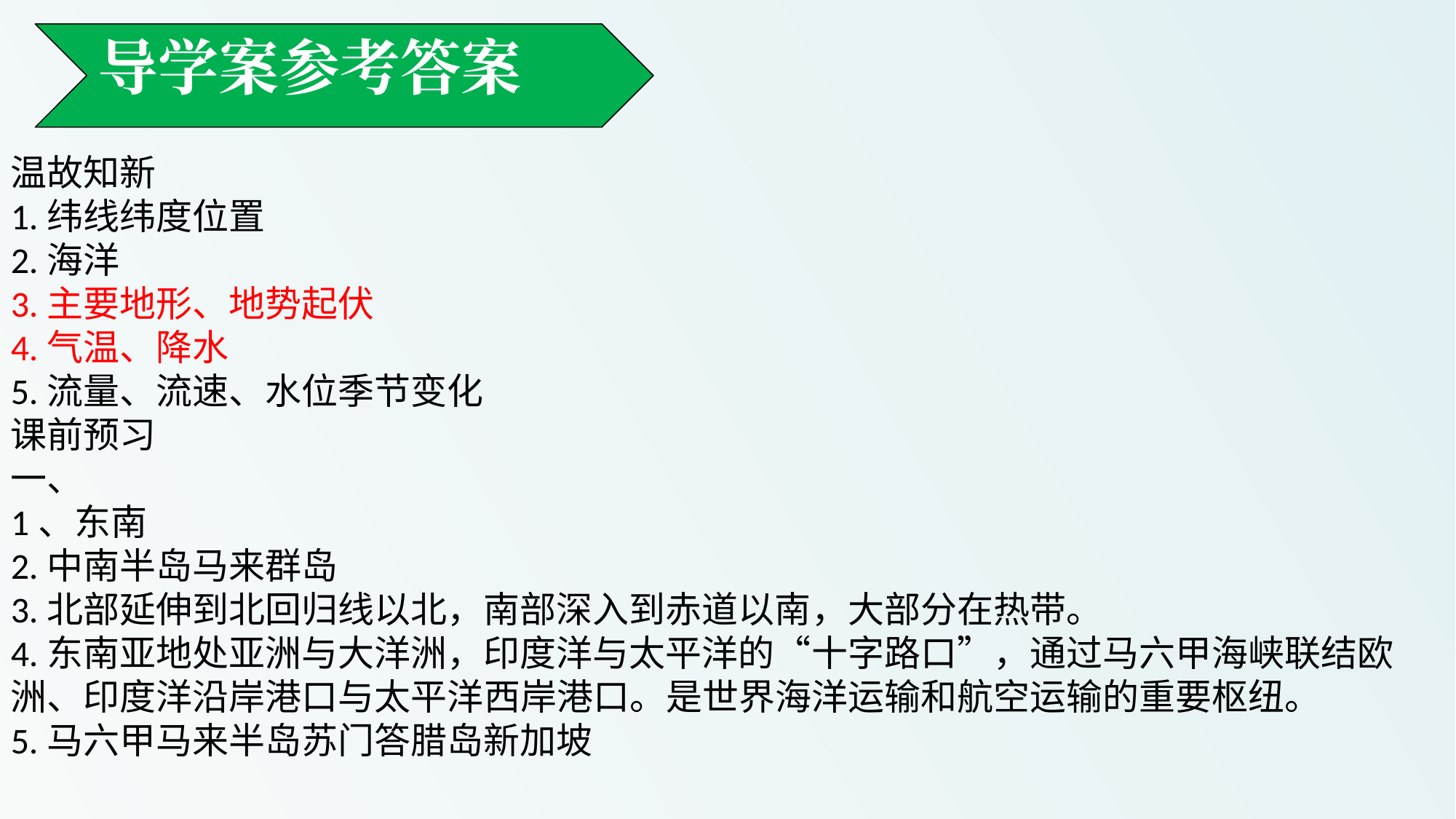

导学案参考答案
温故知新
1.纬线纬度位置
2.海洋
3.主要地形、地势起伏
4.气温、降水
5.流量、流速、水位季节变化
课前预习
一、
1、东南
2.中南半岛马来群岛
3.北部延伸到北回归线以北，南部深入到赤道以南，大部分在热带。
4.东南亚地处亚洲与大洋洲，印度洋与太平洋的“十字路口”，通过马六甲海峡联结欧洲、印度洋沿岸港口与太平洋西岸港口。是世界海洋运输和航空运输的重要枢纽。
5.马六甲马来半岛苏门答腊岛新加坡